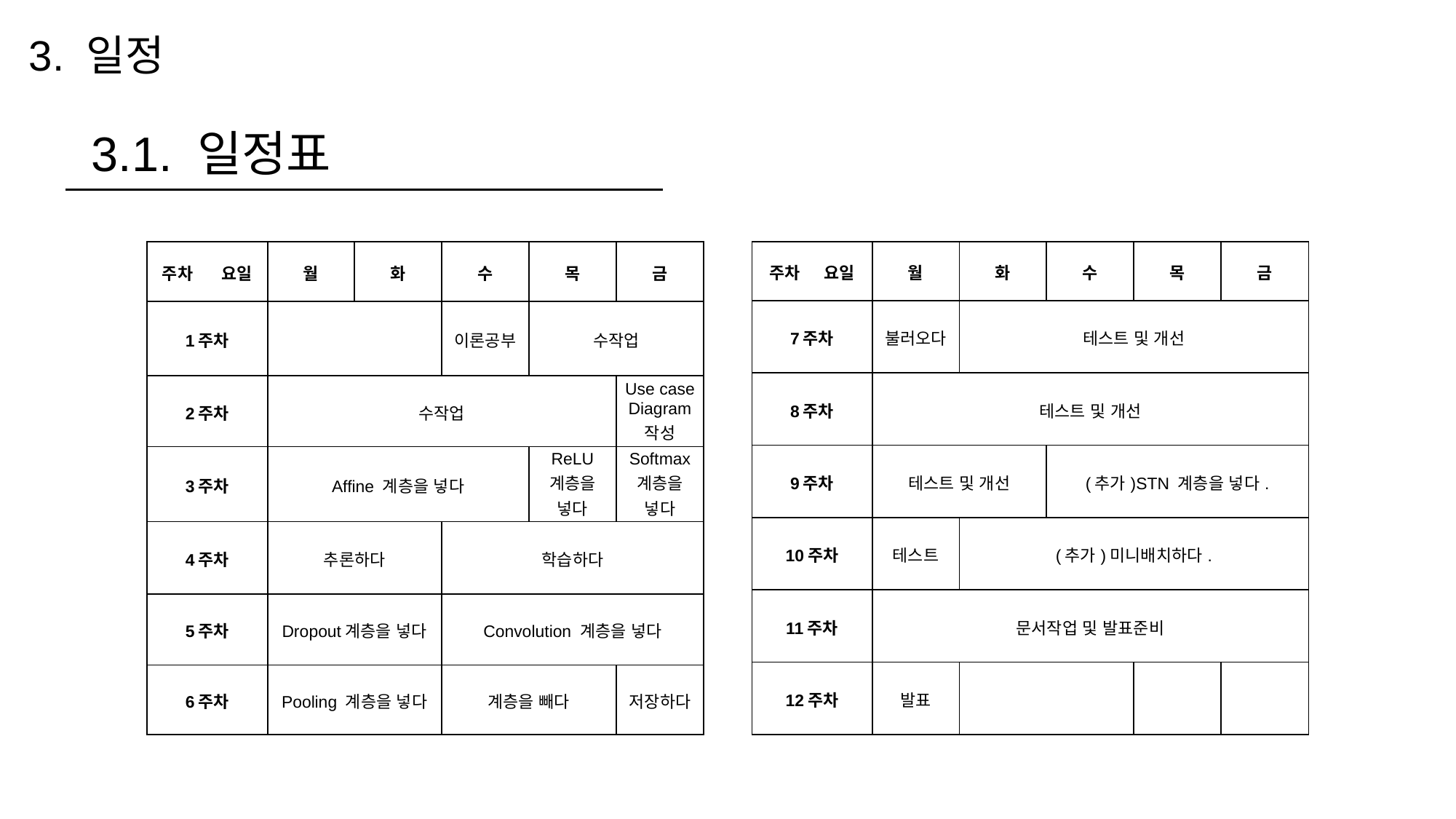

# 3. 일정
3.1. 일정표
| 주차 요일 | 월 | 화 | 수 | 목 | 금 |
| --- | --- | --- | --- | --- | --- |
| 1주차 |  |  | 이론공부 | 수작업 |  |
| 2주차 | 수작업 |  |  |  | Use case Diagram 작성 |
| 3주차 | Affine 계층을 넣다 |  |  | ReLU 계층을 넣다 | Softmax 계층을 넣다 |
| 4주차 | 추론하다 |  | 학습하다 |  |  |
| 5주차 | Dropout계층을 넣다 |  | Convolution 계층을 넣다 |  |  |
| 6주차 | Pooling 계층을 넣다 |  | 계층을 빼다 |  | 저장하다 |
| 주차 요일 | 월 | 화 | 수 | 목 | 금 |
| --- | --- | --- | --- | --- | --- |
| 7주차 | 불러오다 | 테스트 및 개선 |  |  |  |
| 8주차 | 테스트 및 개선 |  |  |  |  |
| 9주차 | 테스트 및 개선 |  | (추가)STN 계층을 넣다. |  |  |
| 10주차 | 테스트 | (추가)미니배치하다. |  |  |  |
| 11주차 | 문서작업 및 발표준비 |  |  |  |  |
| 12주차 | 발표 |  |  |  |  |